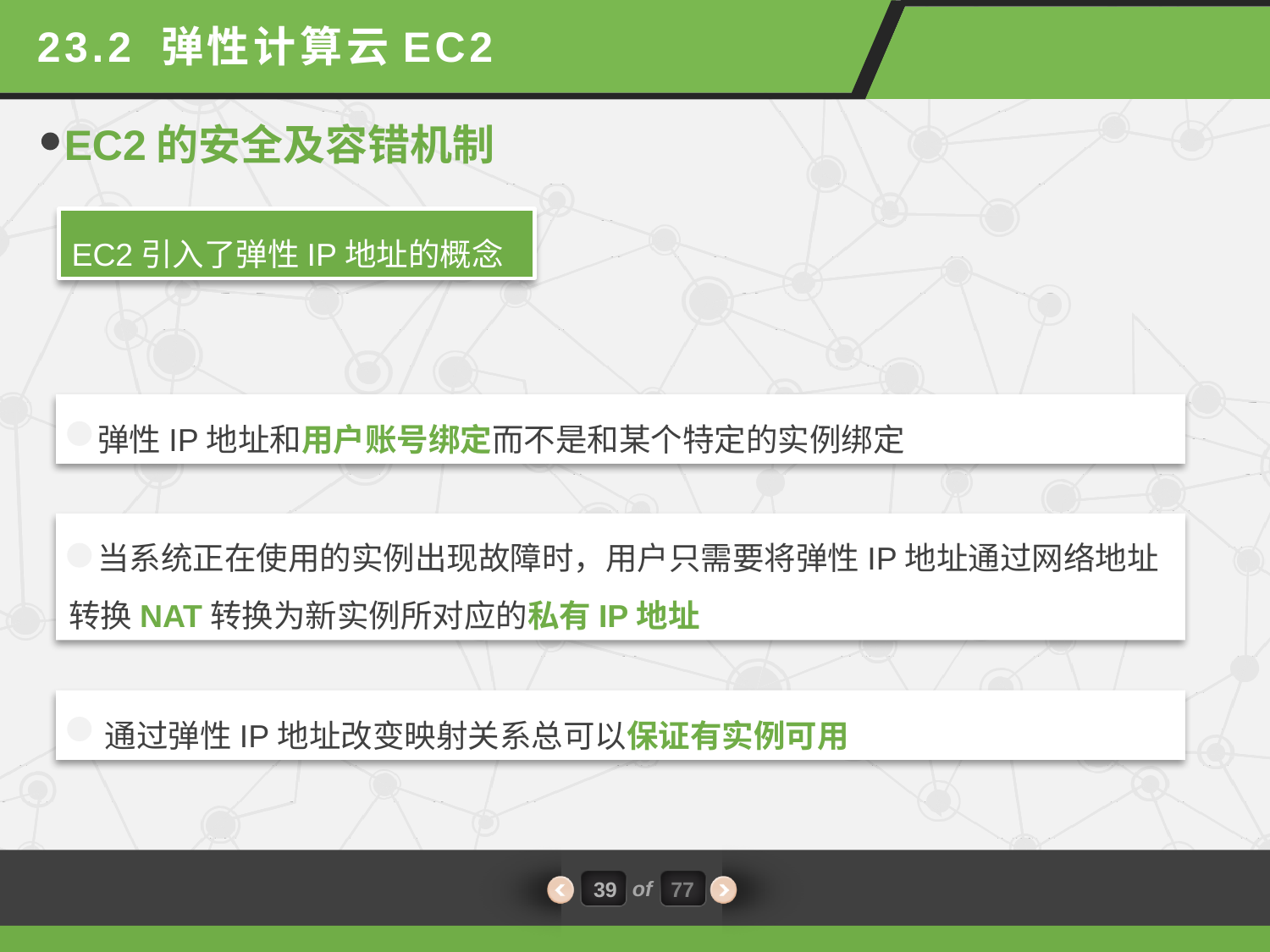

23.2 弹性计算云EC2
EC2的安全及容错机制

EC2引入了弹性IP地址的概念
   弹性IP地址和用户账号绑定而不是和某个特定的实例绑定

   当系统正在使用的实例出现故障时，用户只需要将弹性IP地址通过网络地址转换NAT转换为新实例所对应的私有IP地址

    通过弹性IP地址改变映射关系总可以保证有实例可用

39